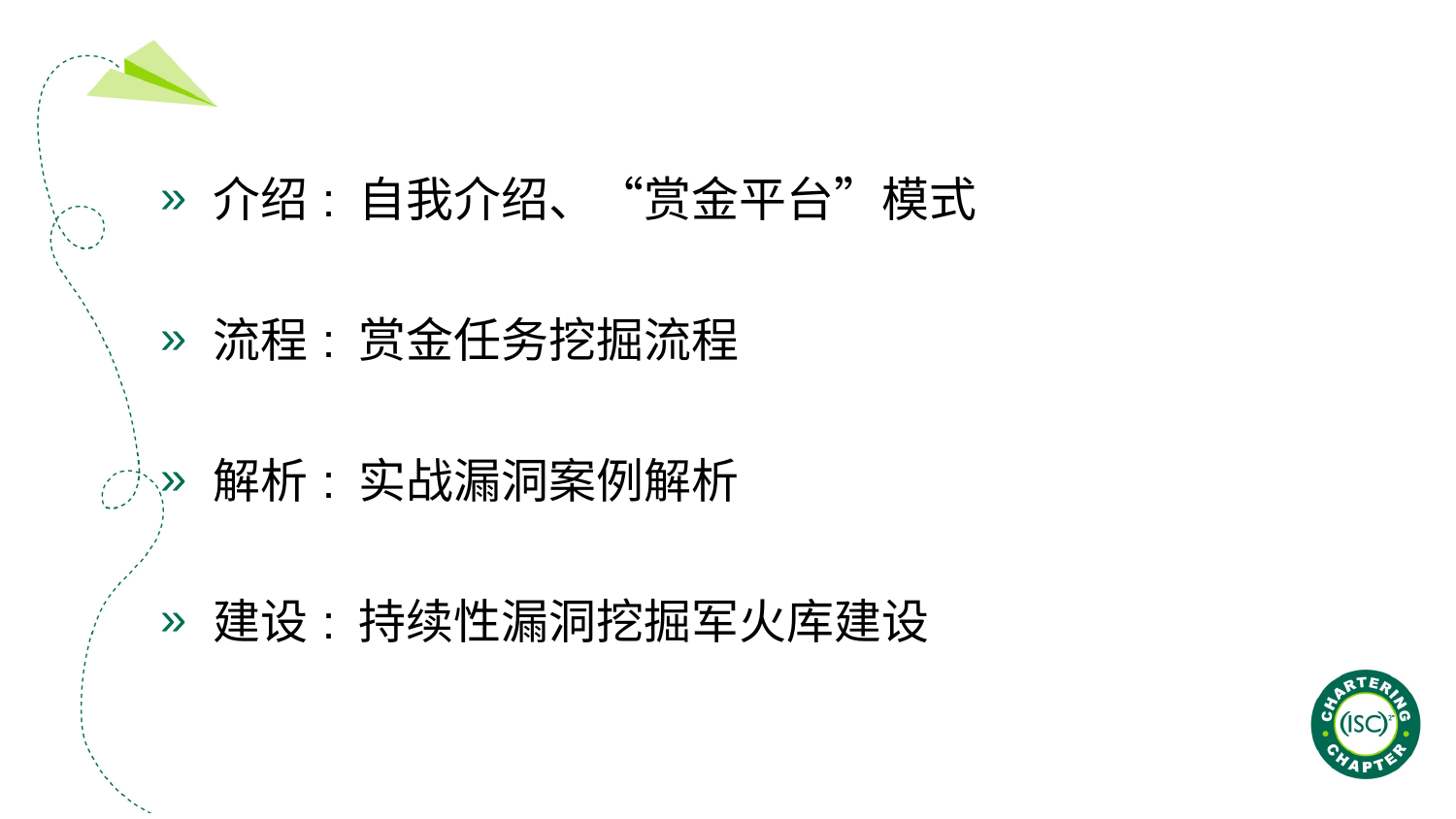

介绍: 自我介绍、“赏金平台”模式

流程: 赏金任务挖掘流程

解析: 实战漏洞案例解析

建设: 持续性漏洞挖掘军火库建设